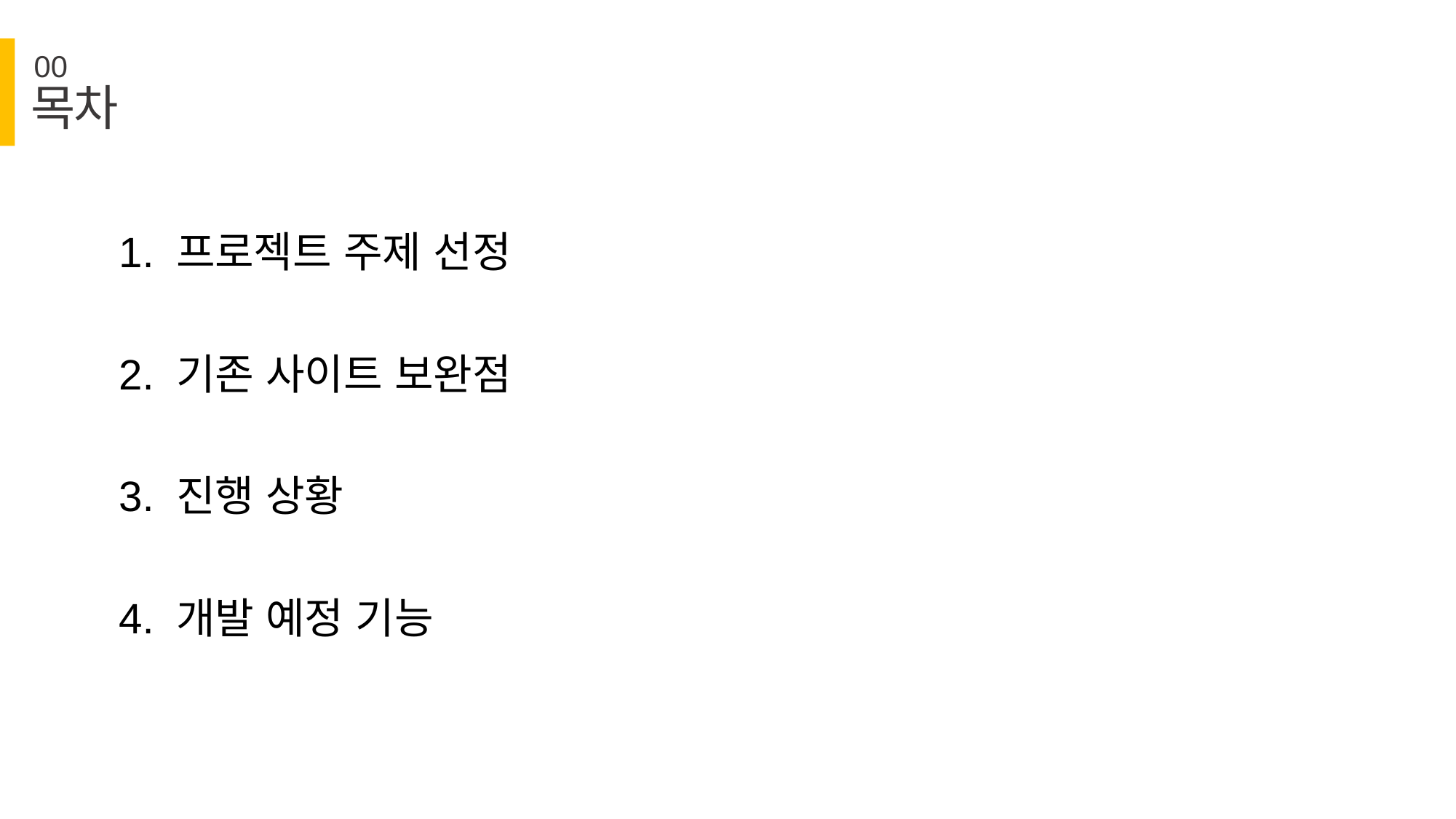

00
목차
1. 프로젝트 주제 선정

2. 기존 사이트 보완점

3. 진행 상황

4. 개발 예정 기능